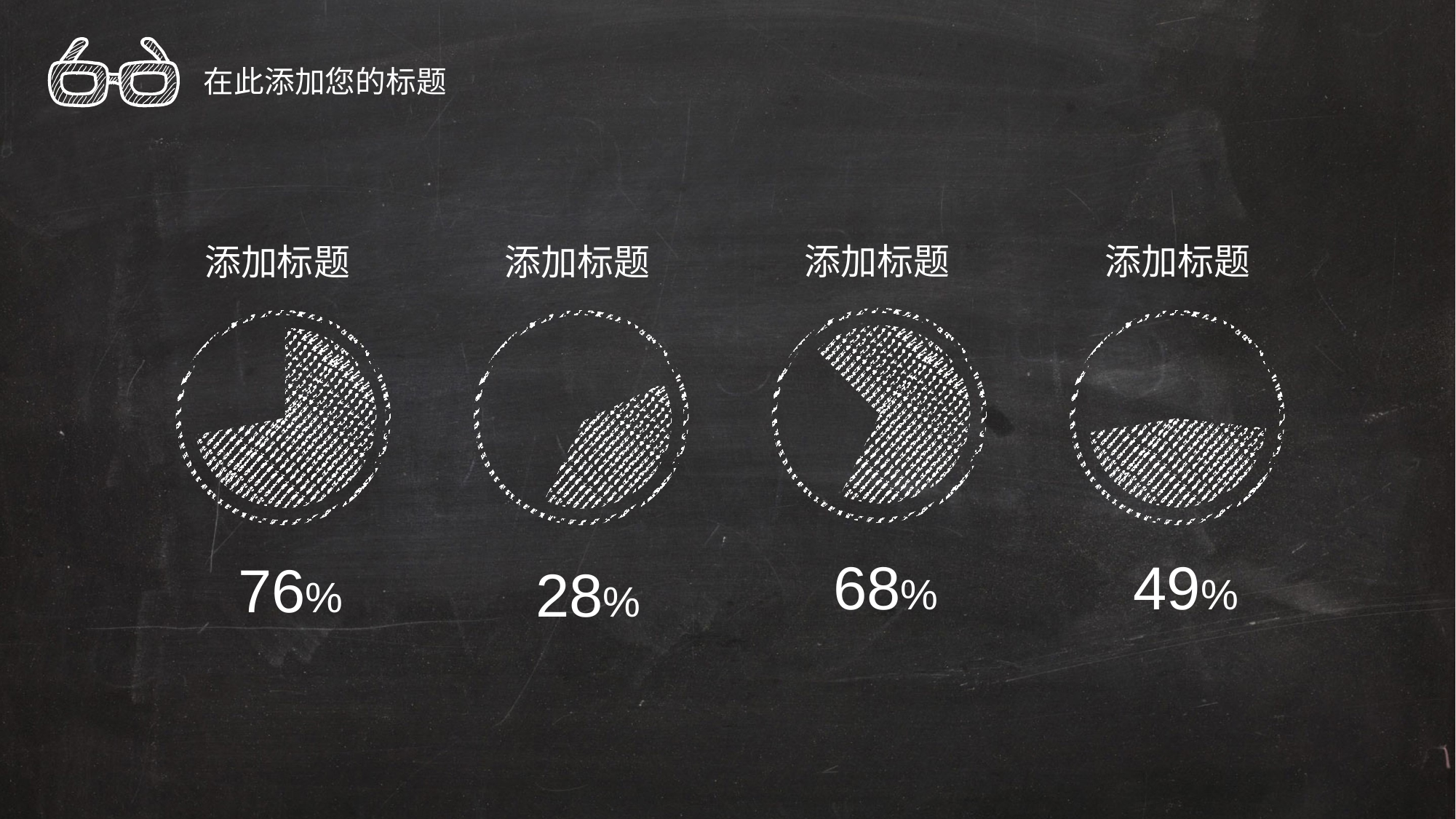

在此添加您的标题
添加标题
添加标题
添加标题
添加标题

68%
49%
76%
28%